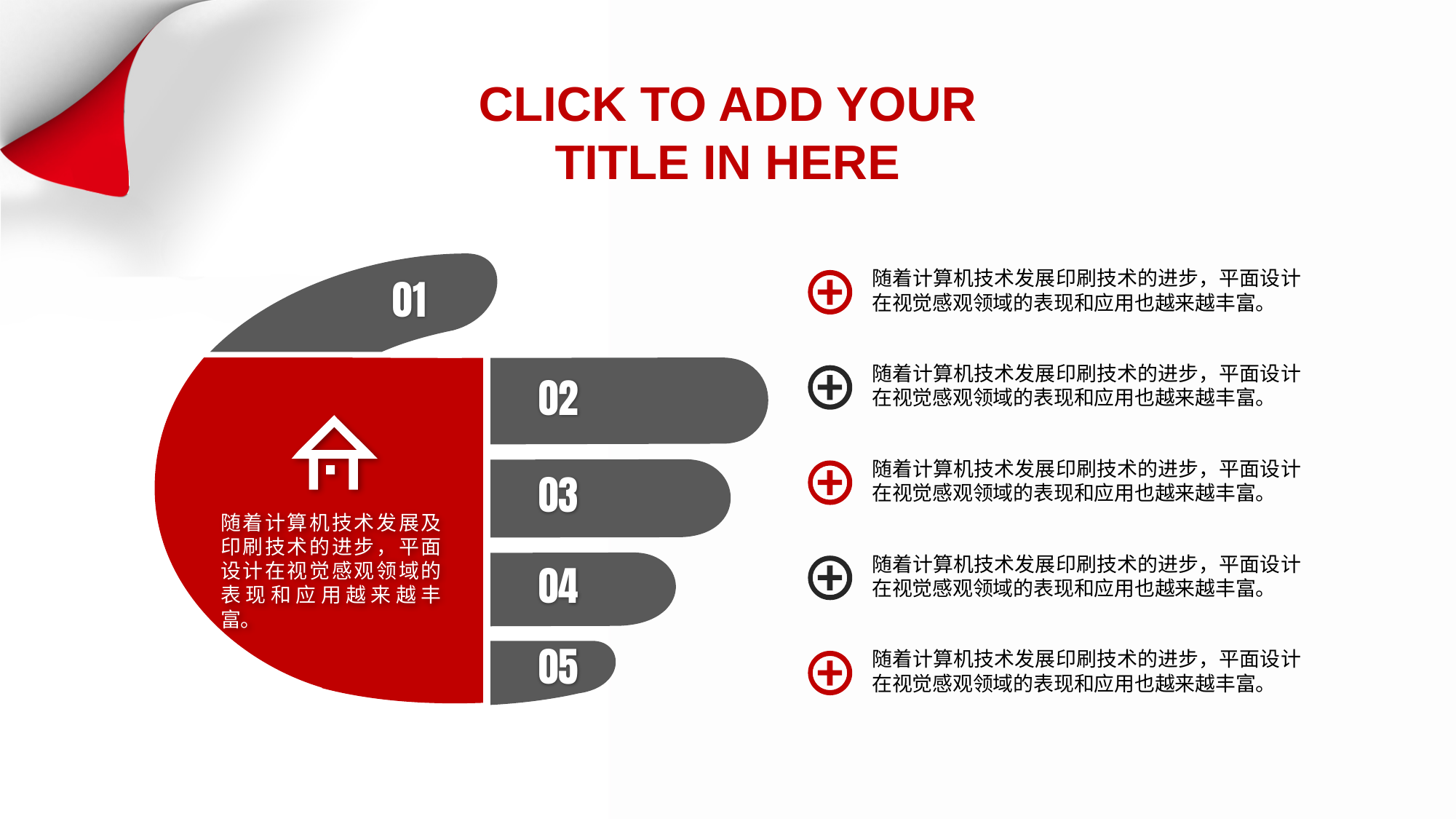

CLICK TO ADD YOUR TITLE IN HERE

01
随着计算机技术发展印刷技术的进步，平面设计在视觉感观领域的表现和应用也越来越丰富。

随着计算机技术发展印刷技术的进步，平面设计在视觉感观领域的表现和应用也越来越丰富。

02

随着计算机技术发展及印刷技术的进步，平面设计在视觉感观领域的表现和应用越来越丰富。

随着计算机技术发展印刷技术的进步，平面设计在视觉感观领域的表现和应用也越来越丰富。

03

随着计算机技术发展印刷技术的进步，平面设计在视觉感观领域的表现和应用也越来越丰富。

04

05
随着计算机技术发展印刷技术的进步，平面设计在视觉感观领域的表现和应用也越来越丰富。